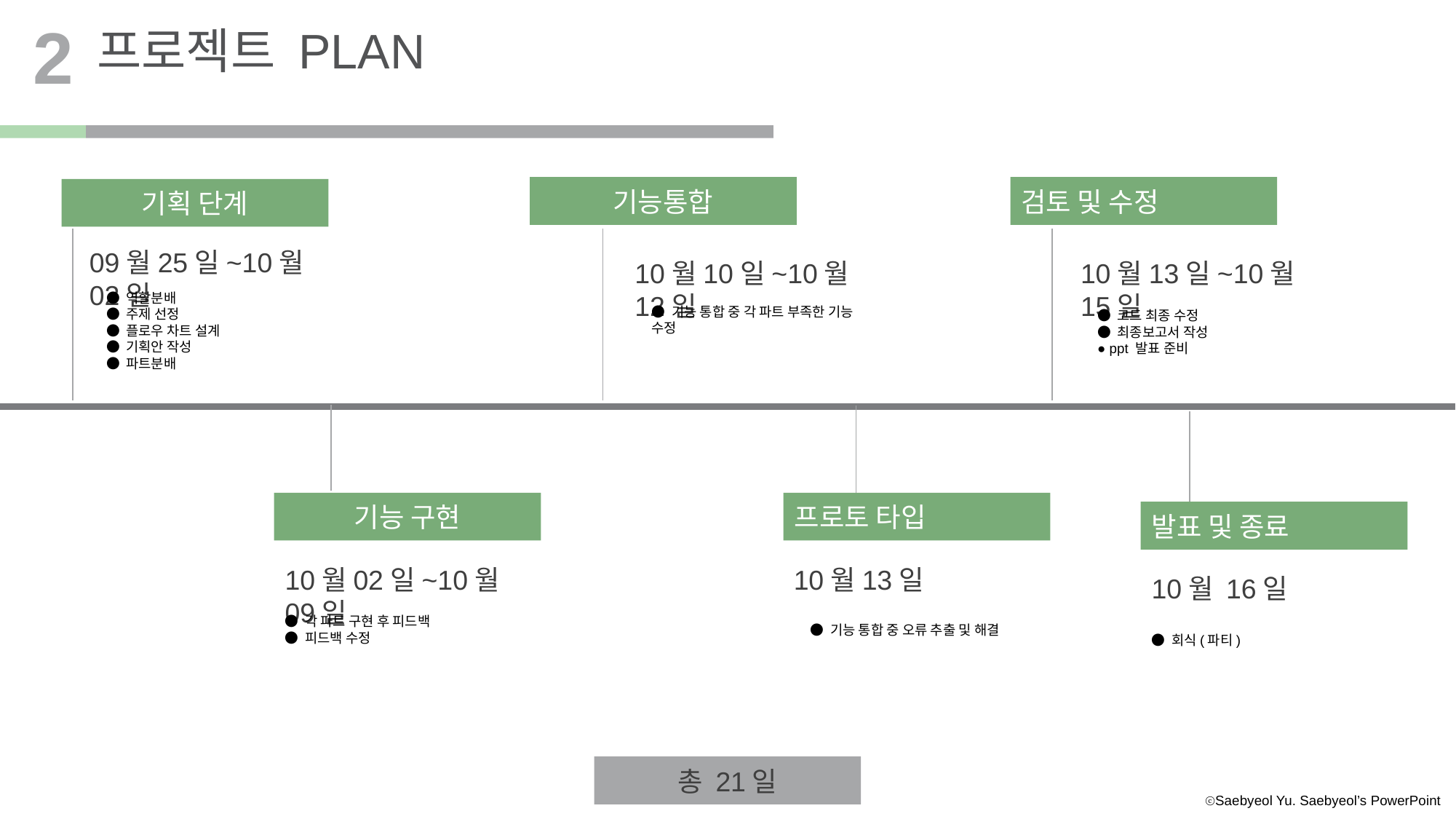

2
프로젝트 PLAN

기능통합
검토 및 수정
기획 단계
09월25일~10월 02일
10월10일~10월 12일
10월13일~10월15일
● 역할분배
● 주제 선정
● 플로우 차트 설계
● 기획안 작성
● 파트분배
● 기능 통합 중 각 파트 부족한 기능 수정
● 코드 최종 수정
● 최종보고서 작성
● ppt 발표 준비
기능 구현
프로토 타입
발표 및 종료
10월02일~10월 09일
10월13일
10월 16일
● 각 파트 구현 후 피드백
● 피드백 수정
● 기능 통합 중 오류 추출 및 해결
● 회식(파티)
총 21일